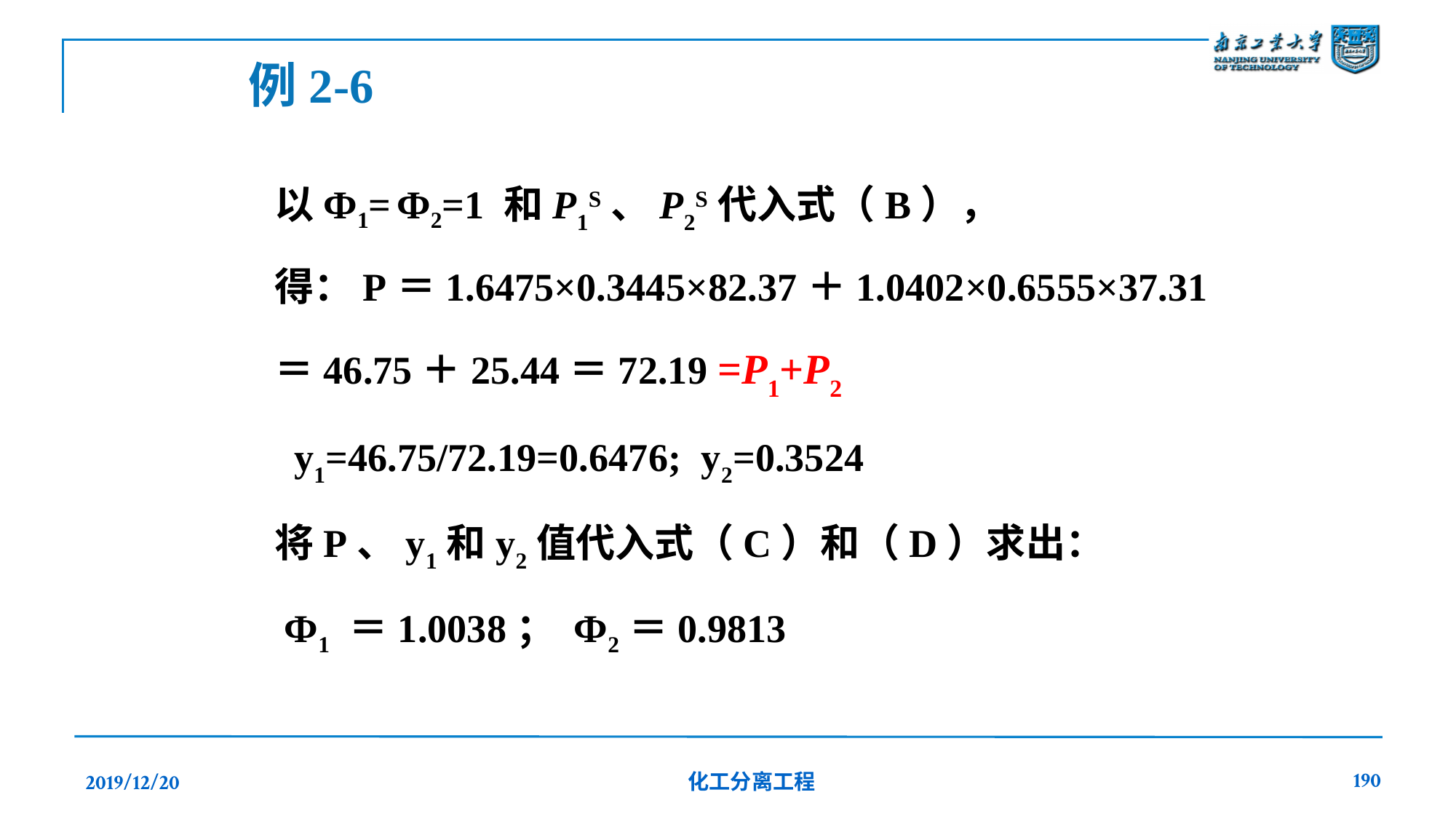

例2-6
以Ф1= Ф2=1 和P1S、P2S代入式（B），
得：P＝1.6475×0.3445×82.37＋1.0402×0.6555×37.31
＝46.75＋25.44＝72.19 =P1+P2
  y1=46.75/72.19=0.6476;  y2=0.3524
将P、y1和y2值代入式（C）和（D）求出：
 Ф1 ＝1.0038； Ф2＝0.9813

2019/12/20
化工分离工程
190